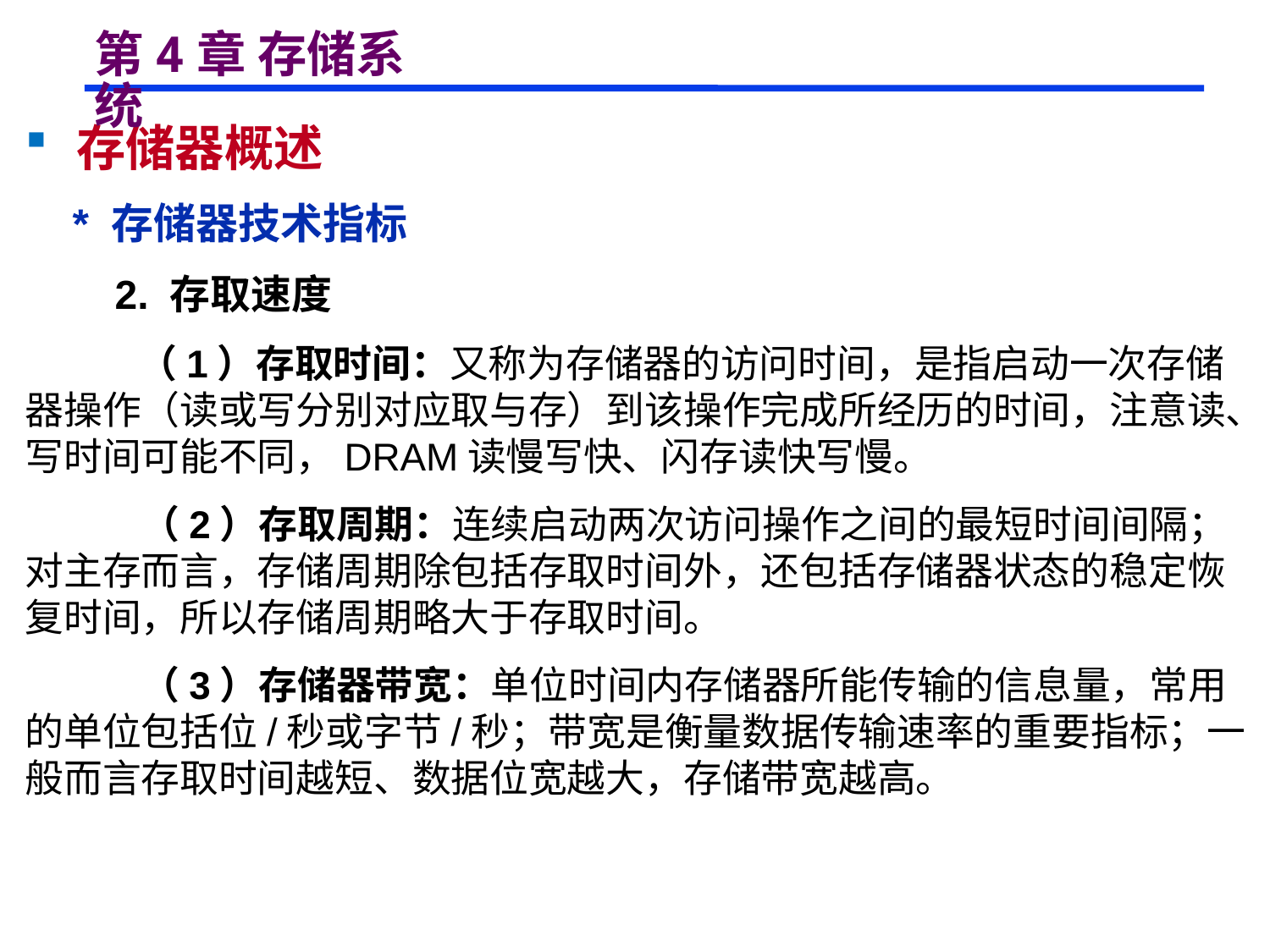

# 第4章 存储系统
 存储器概述
    * 存储器技术指标
        2. 存取速度
            （1）存取时间：又称为存储器的访问时间，是指启动一次存储器操作（读或写分别对应取与存）到该操作完成所经历的时间，注意读、写时间可能不同，DRAM读慢写快、闪存读快写慢。
            （2）存取周期：连续启动两次访问操作之间的最短时间间隔；对主存而言，存储周期除包括存取时间外，还包括存储器状态的稳定恢复时间，所以存储周期略大于存取时间。
            （3）存储器带宽：单位时间内存储器所能传输的信息量，常用的单位包括位/秒或字节/秒；带宽是衡量数据传输速率的重要指标；一般而言存取时间越短、数据位宽越大，存储带宽越高。